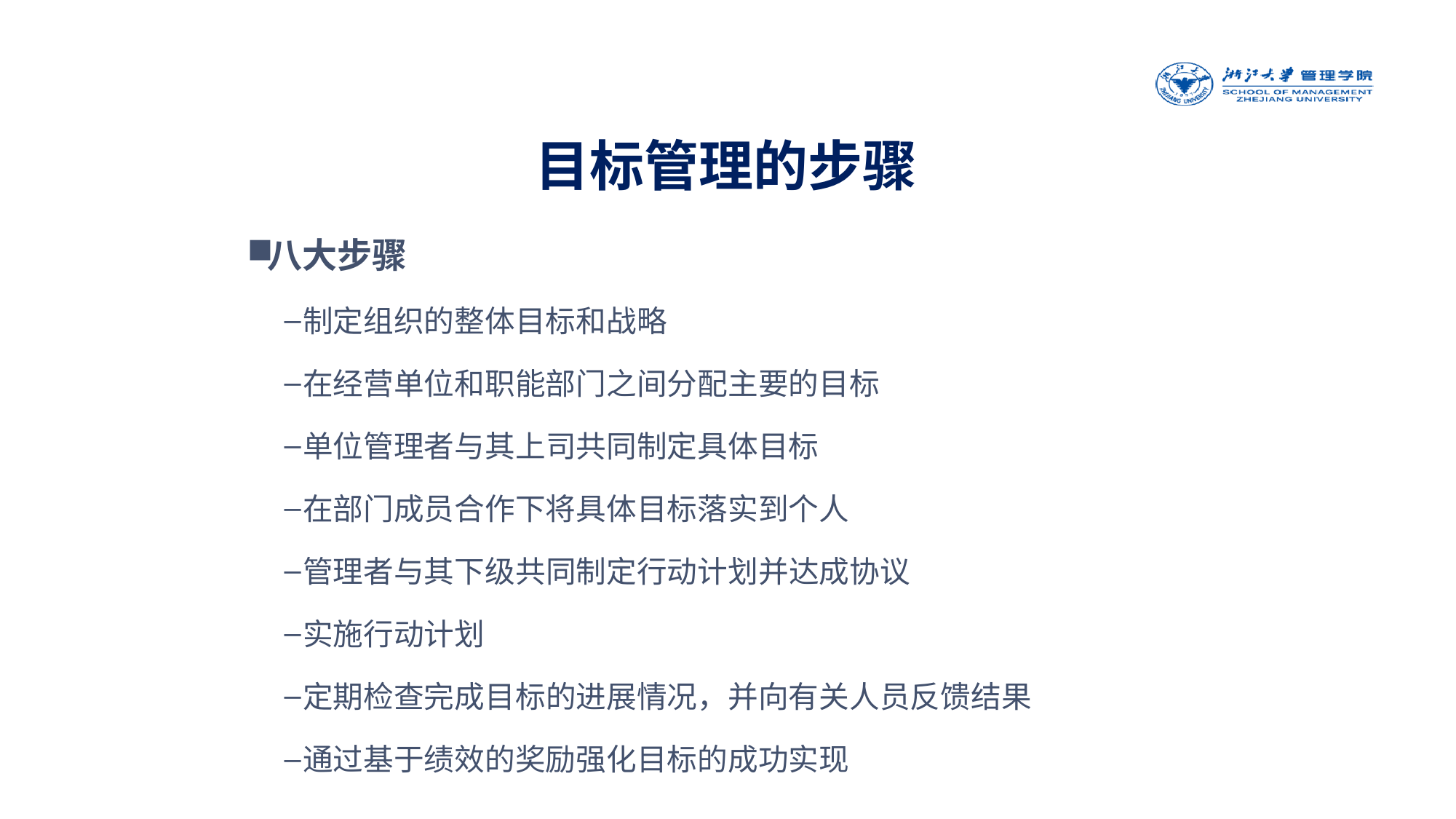

目标管理的步骤
八大步骤
制定组织的整体目标和战略
在经营单位和职能部门之间分配主要的目标
单位管理者与其上司共同制定具体目标
在部门成员合作下将具体目标落实到个人
管理者与其下级共同制定行动计划并达成协议
实施行动计划
定期检查完成目标的进展情况，并向有关人员反馈结果
通过基于绩效的奖励强化目标的成功实现